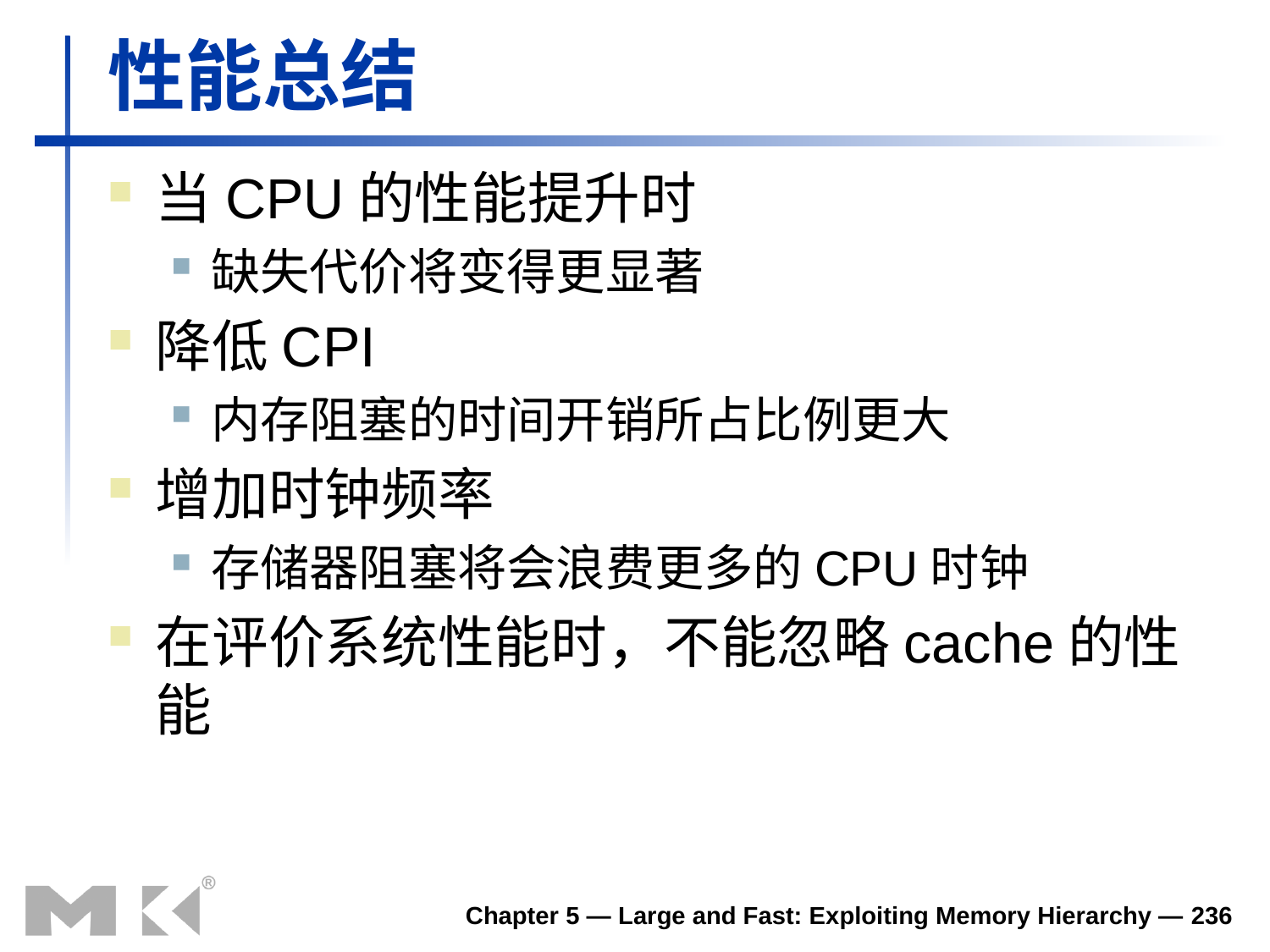

# 性能总结
当CPU的性能提升时
缺失代价将变得更显著
降低CPI
内存阻塞的时间开销所占比例更大
增加时钟频率
存储器阻塞将会浪费更多的CPU时钟
在评价系统性能时，不能忽略cache的性能
Chapter 5 — Large and Fast: Exploiting Memory Hierarchy — 236